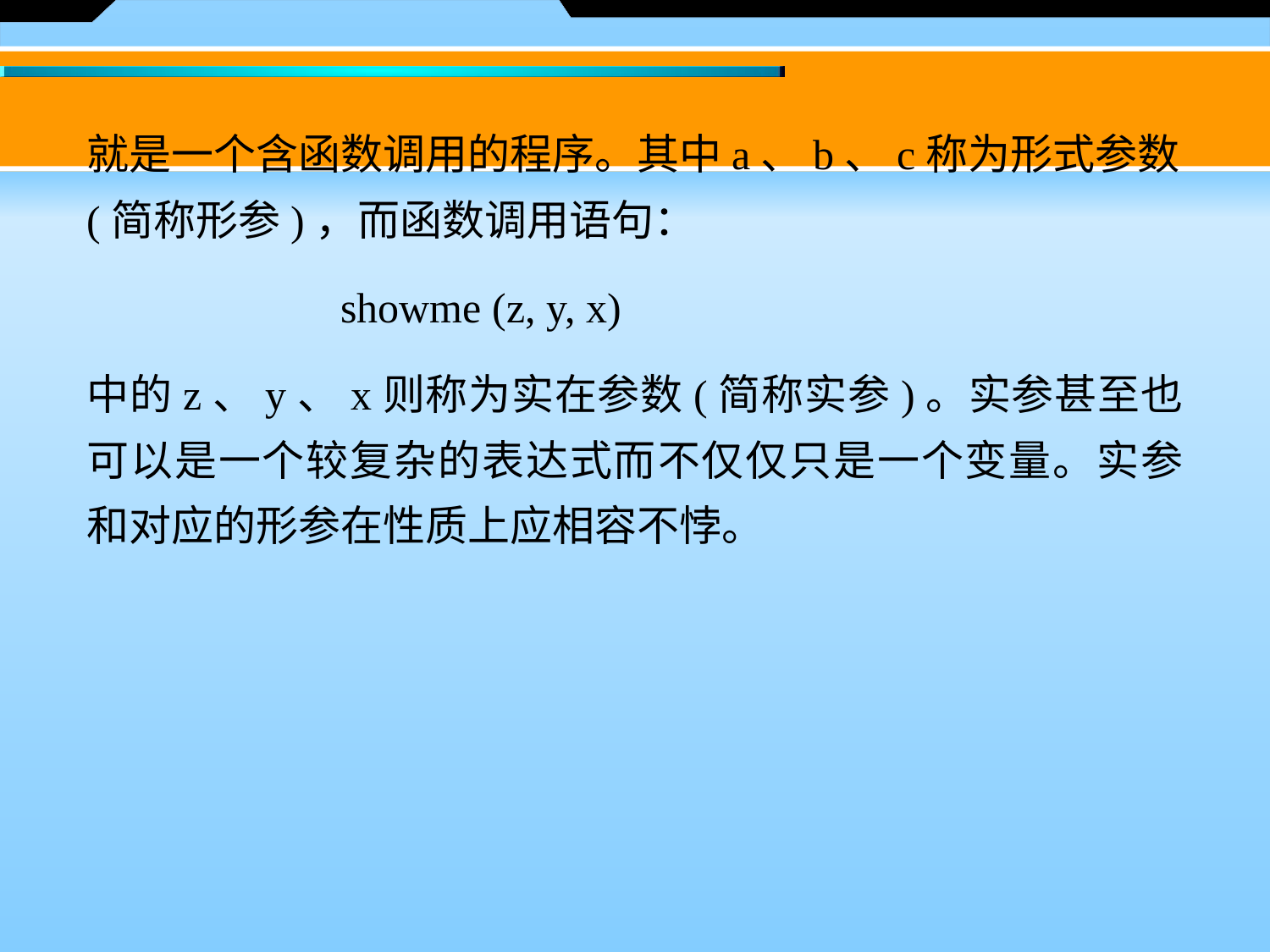

就是一个含函数调用的程序。其中a、b、c称为形式参数(简称形参)，而函数调用语句：
		showme (z, y, x)
中的z、y、x则称为实在参数(简称实参)。实参甚至也可以是一个较复杂的表达式而不仅仅只是一个变量。实参和对应的形参在性质上应相容不悖。